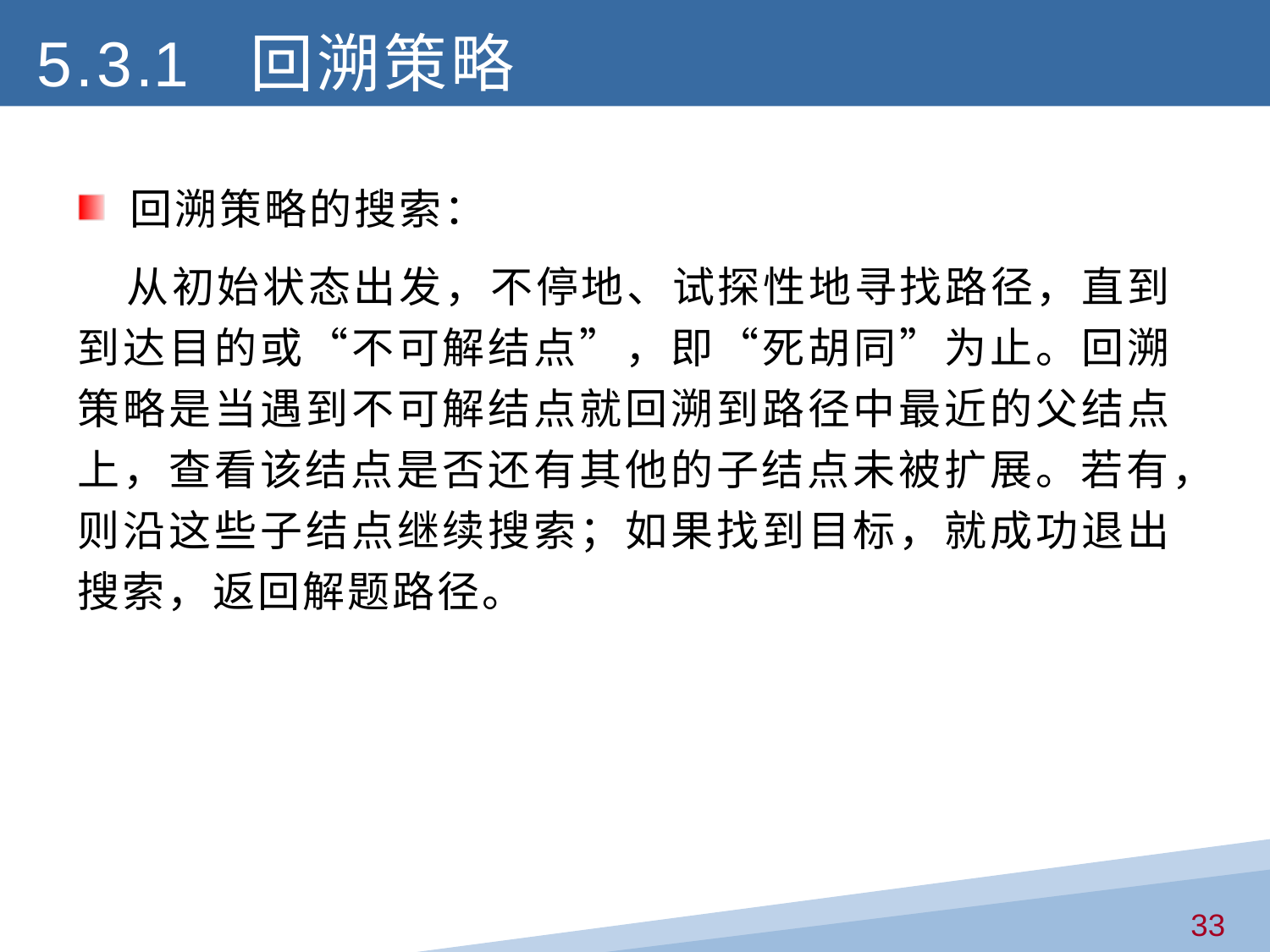

5.3.1  回溯策略
 回溯策略的搜索：
   从初始状态出发，不停地、试探性地寻找路径，直到到达目的或“不可解结点”，即“死胡同”为止。回溯策略是当遇到不可解结点就回溯到路径中最近的父结点上，查看该结点是否还有其他的子结点未被扩展。若有，则沿这些子结点继续搜索；如果找到目标，就成功退出搜索，返回解题路径。

33